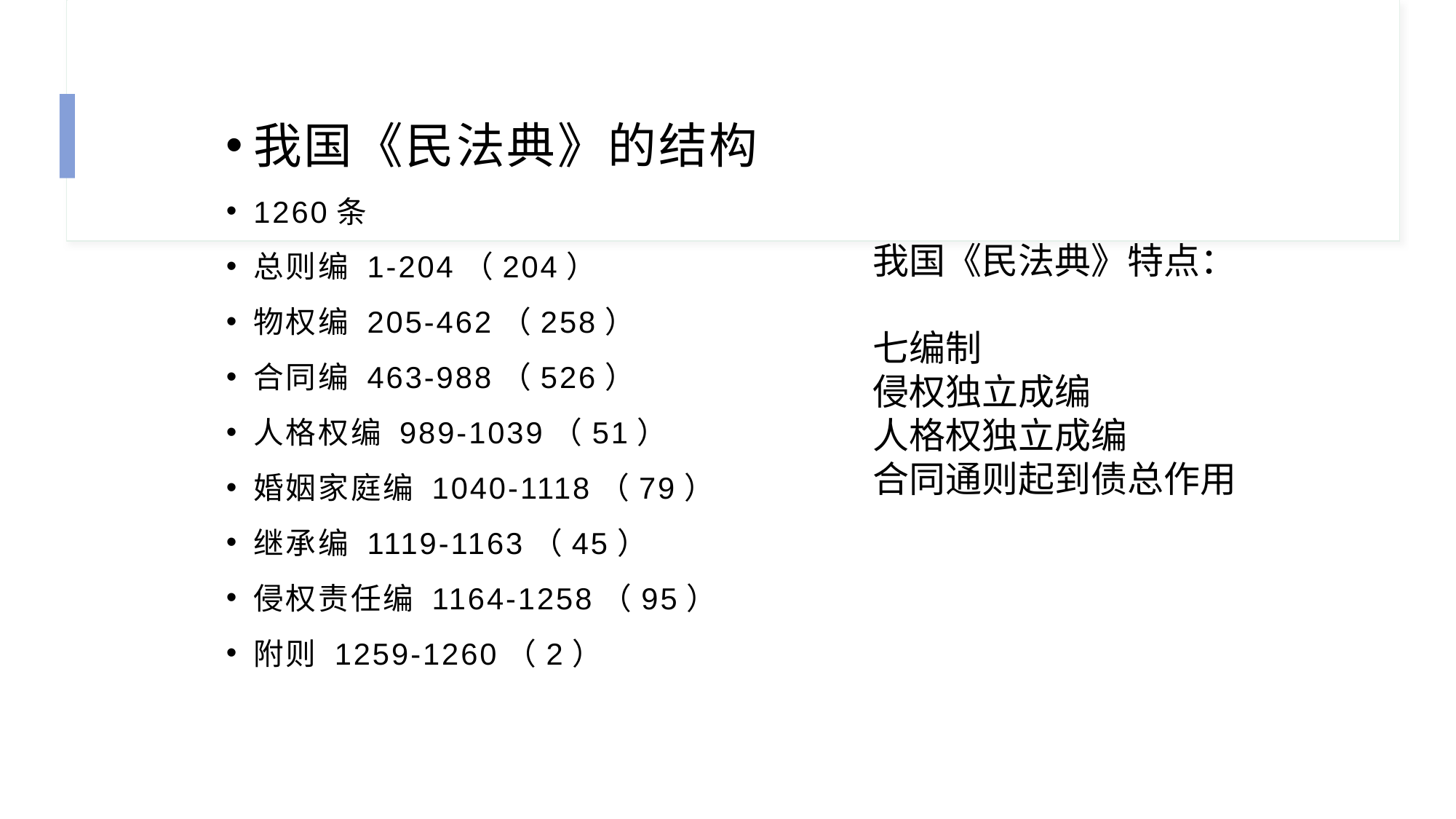

我国《民法典》的结构
1260条
总则编 1-204（204）
物权编 205-462（258）
合同编 463-988（526）
人格权编 989-1039（51）
婚姻家庭编 1040-1118（79）
继承编 1119-1163（45）
侵权责任编 1164-1258（95）
附则 1259-1260（2）
我国《民法典》特点：

七编制
侵权独立成编
人格权独立成编
合同通则起到债总作用